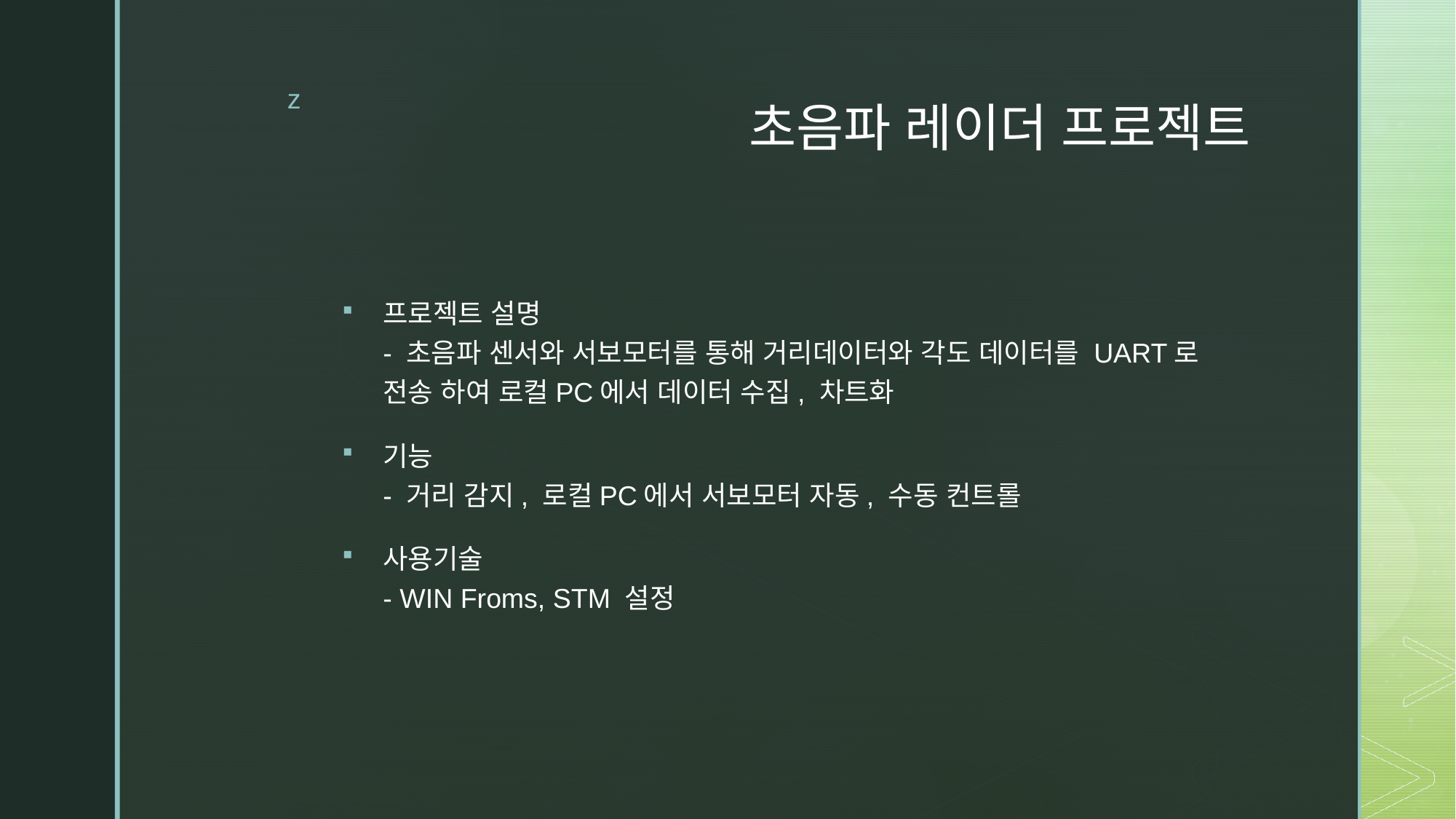

# 초음파 레이더 프로젝트
프로젝트 설명
- 초음파 센서와 서보모터를 통해 거리데이터와 각도 데이터를 UART로 전송 하여 로컬PC에서 데이터 수집, 차트화
기능
- 거리 감지, 로컬PC에서 서보모터 자동, 수동 컨트롤
사용기술
- WIN Froms, STM 설정